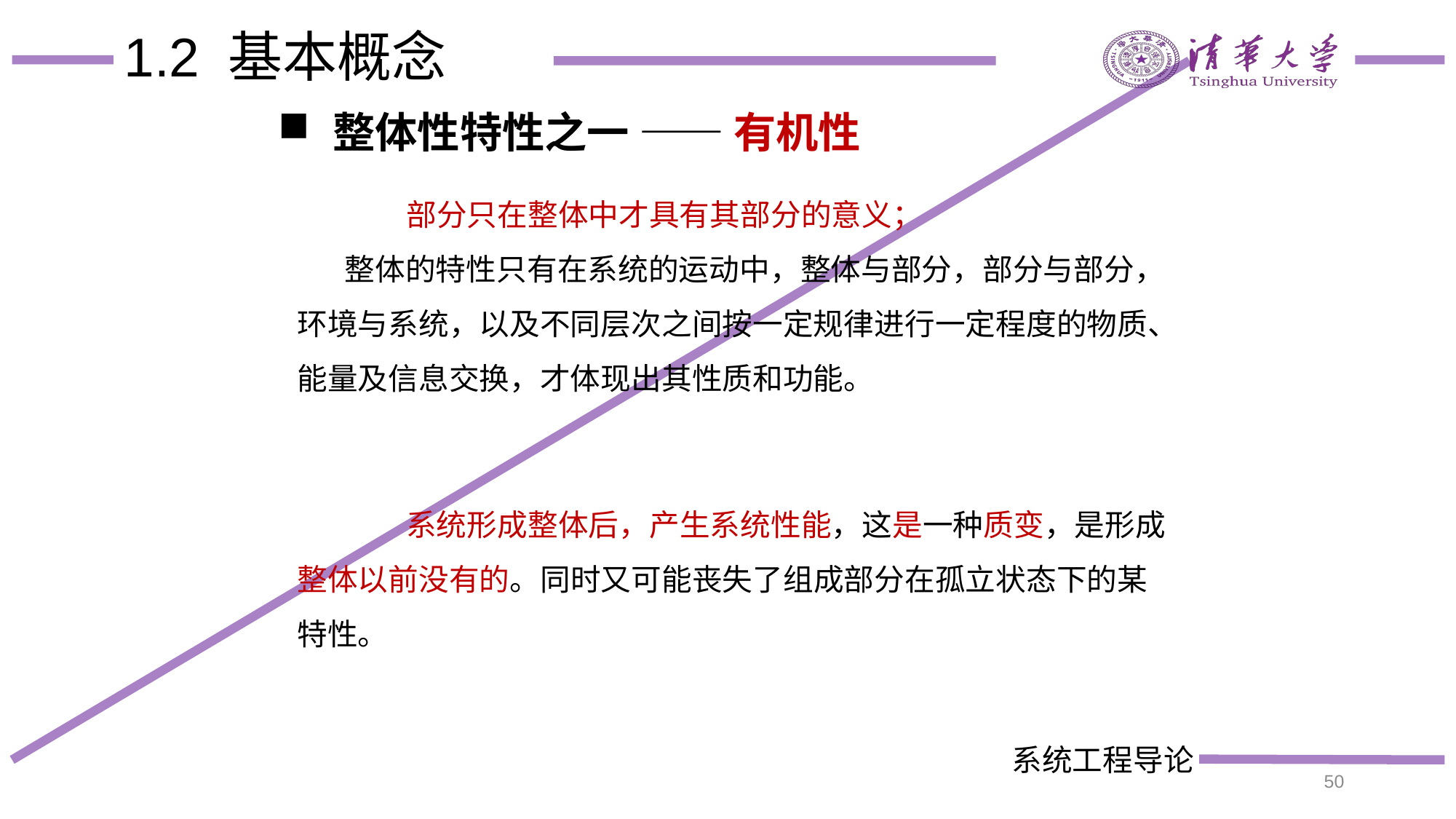

# 1.2 基本概念
整体性特性之一 —— 有机性
	部分只在整体中才具有其部分的意义；
      整体的特性只有在系统的运动中，整体与部分，部分与部分，环境与系统，以及不同层次之间按一定规律进行一定程度的物质、能量及信息交换，才体现出其性质和功能。
	系统形成整体后，产生系统性能，这是一种质变，是形成整体以前没有的。同时又可能丧失了组成部分在孤立状态下的某特性。
50